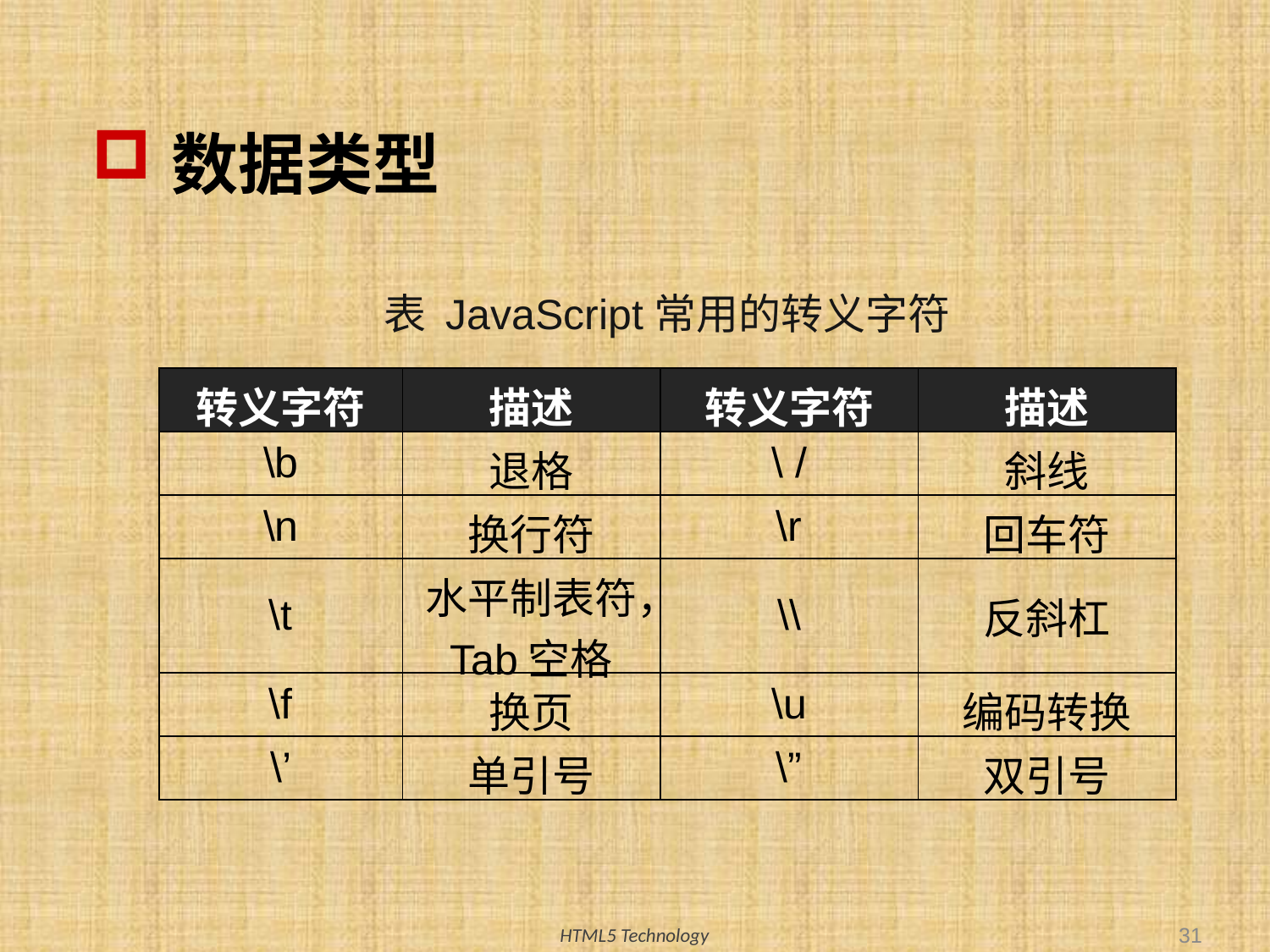

# 数据类型
表 JavaScript常用的转义字符
| 转义字符 | 描述 | 转义字符 | 描述 |
| --- | --- | --- | --- |
| \b | 退格 | \ / | 斜线 |
| \n | 换行符 | \r | 回车符 |
| \t | 水平制表符，Tab空格 | \\ | 反斜杠 |
| \f | 换页 | \u | 编码转换 |
| \’ | 单引号 | \” | 双引号 |
31
HTML5 Technology